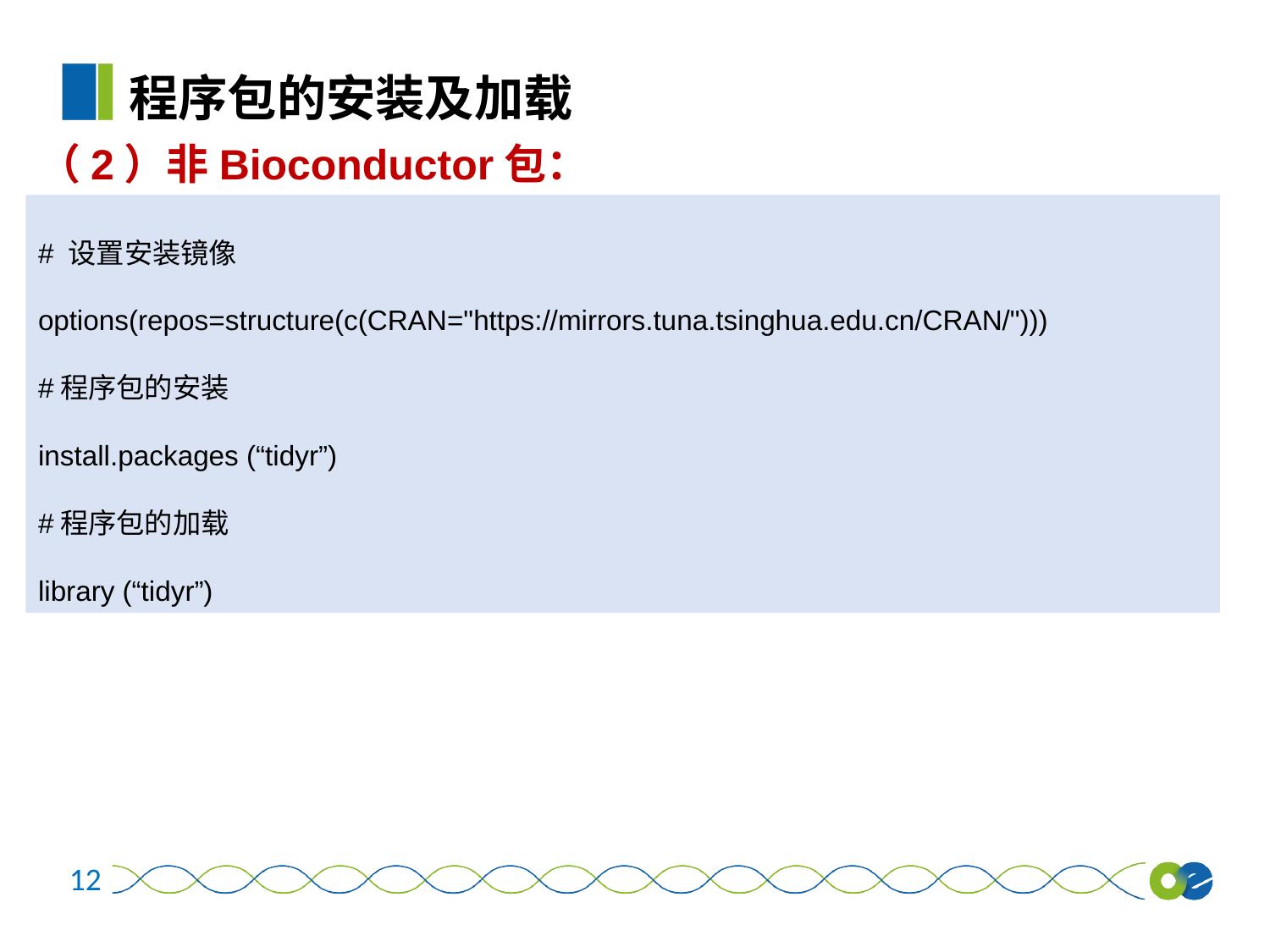

程序包的安装及加载
（2）非Bioconductor包：
# 设置安装镜像
options(repos=structure(c(CRAN="https://mirrors.tuna.tsinghua.edu.cn/CRAN/")))
#程序包的安装
install.packages (“tidyr”)
#程序包的加载
library (“tidyr”)
12